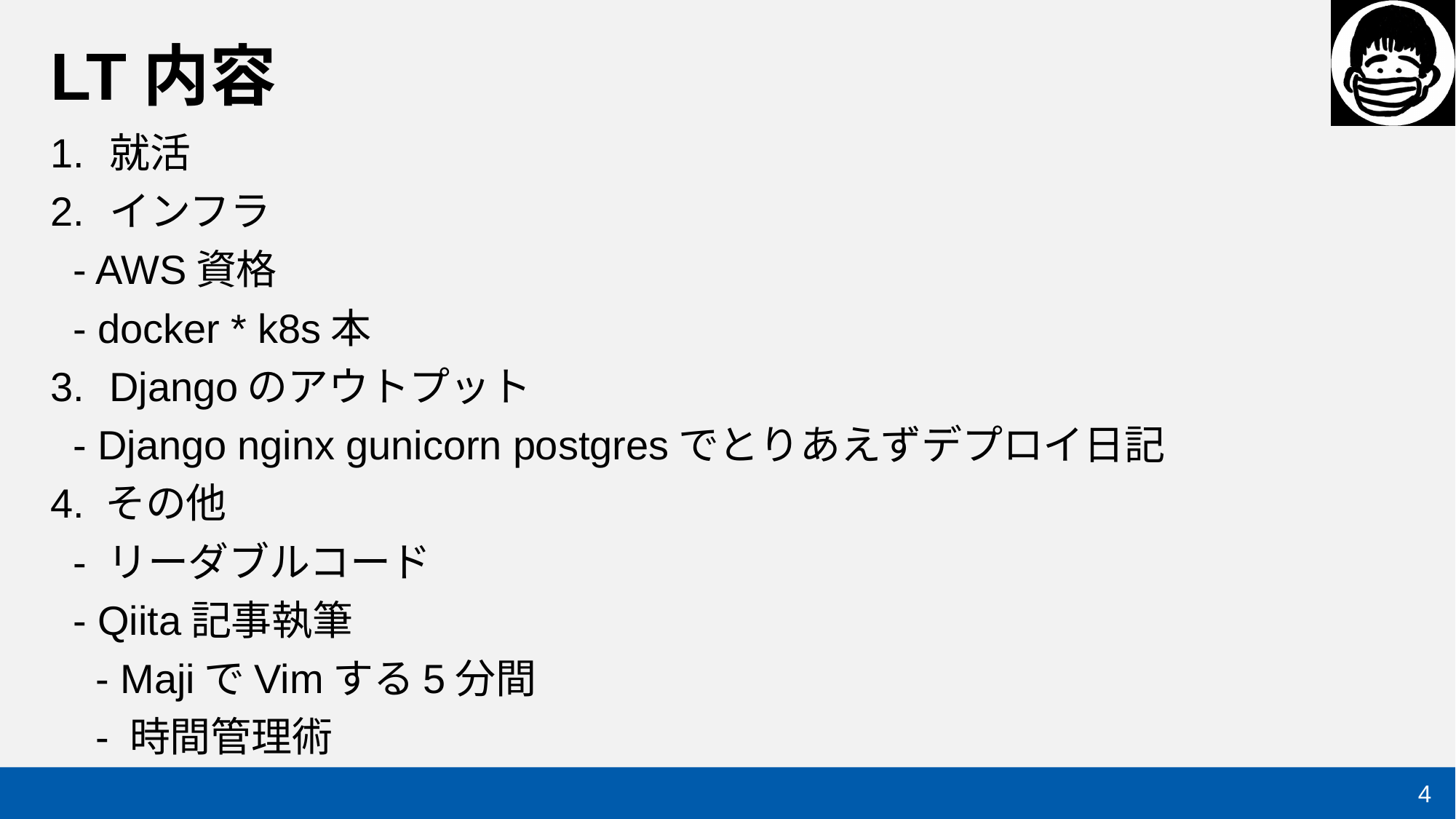

# LT内容
就活
インフラ
  - AWS資格
  - docker * k8s本
Djangoのアウトプット
  - Django nginx gunicorn postgresでとりあえずデプロイ日記
4. その他
  - リーダブルコード
  - Qiita記事執筆
    - MajiでVimする5分間
    - 時間管理術
4